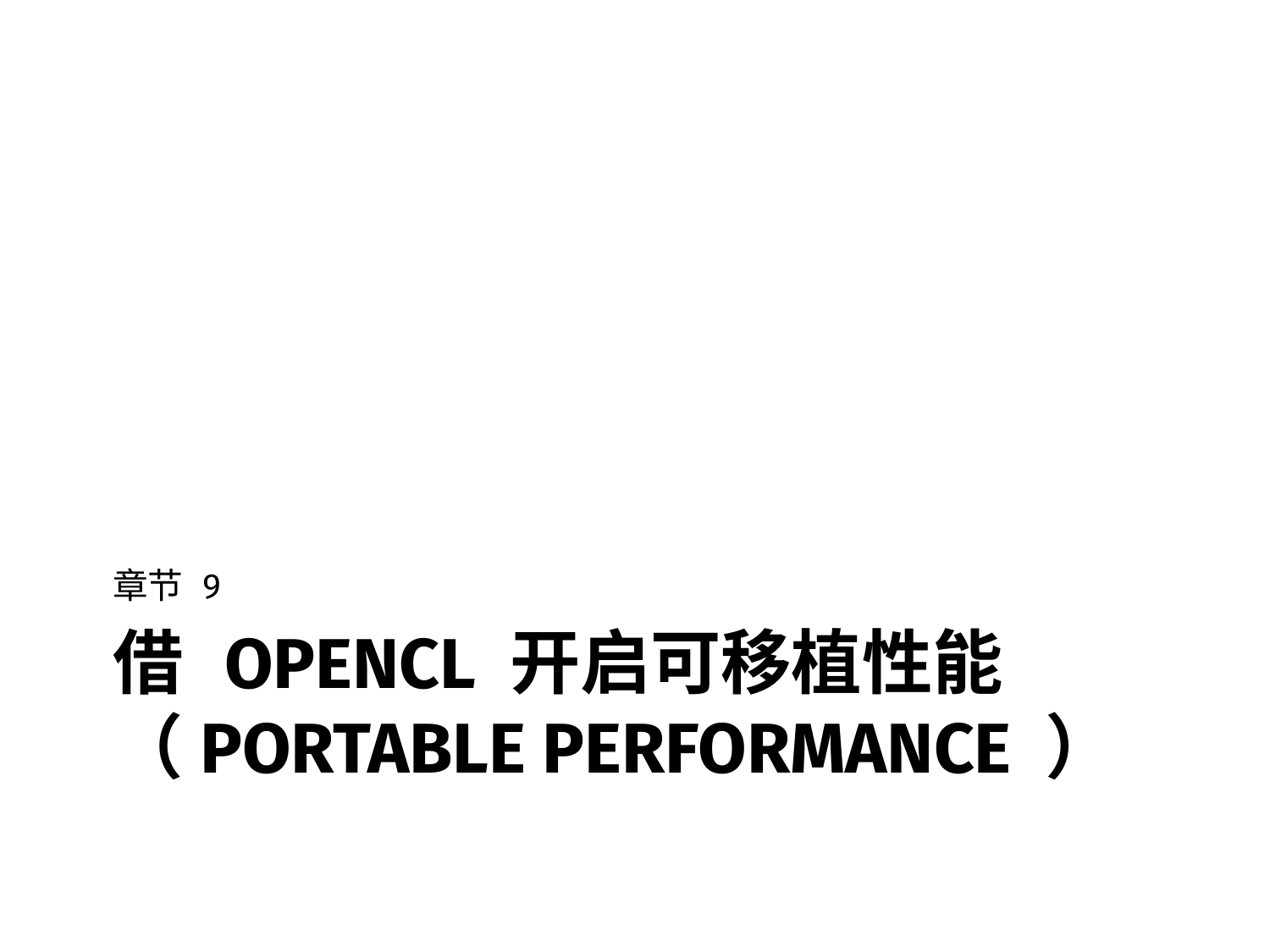

章节 9
借 OpenCL 开启可移植性能（portable performance ）